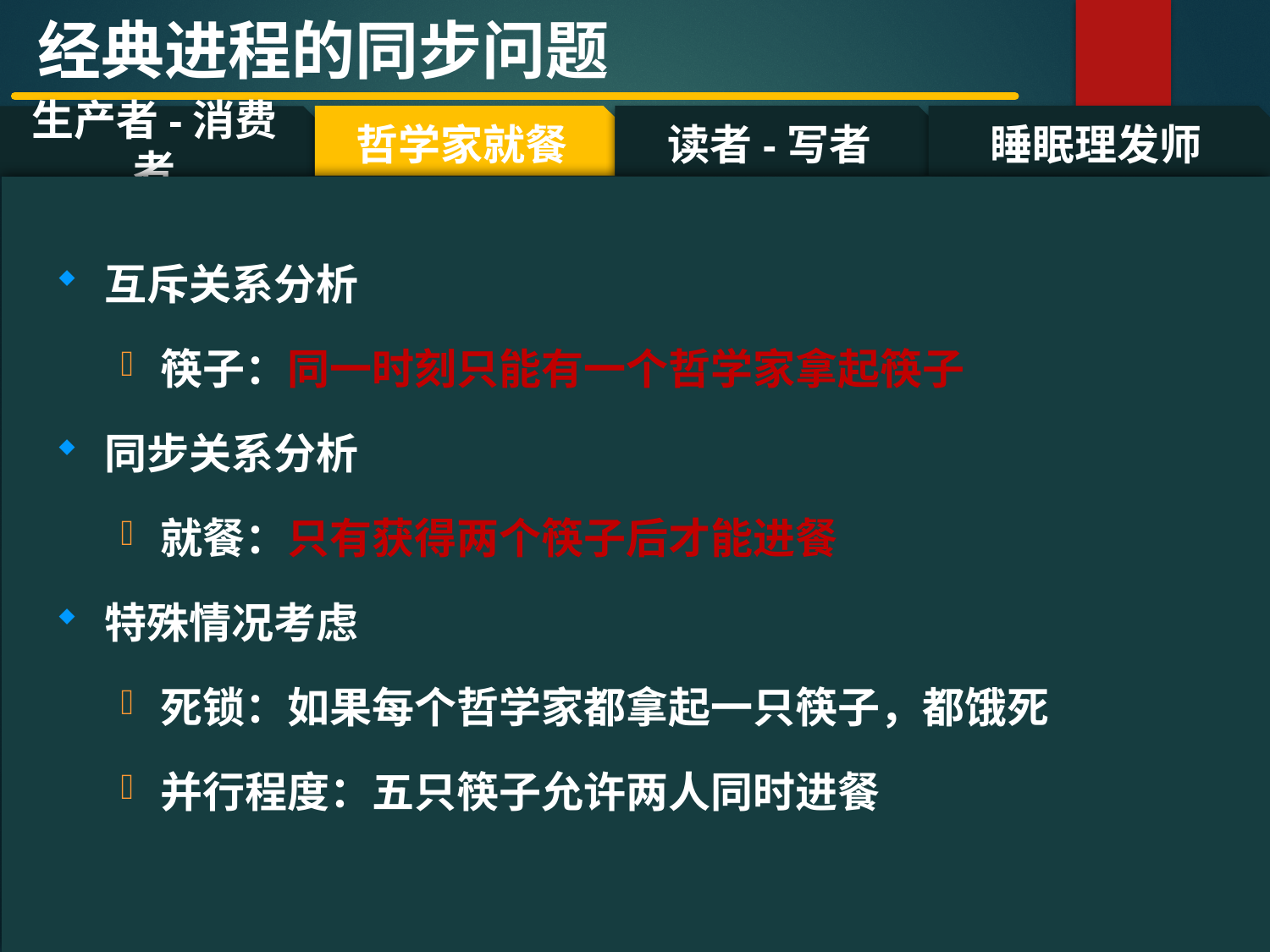

经典进程的同步问题
哲学家就餐
读者-写者
睡眠理发师
生产者-消费者
#
互斥关系分析
筷子：同一时刻只能有一个哲学家拿起筷子
同步关系分析
就餐：只有获得两个筷子后才能进餐
特殊情况考虑
死锁：如果每个哲学家都拿起一只筷子，都饿死
并行程度：五只筷子允许两人同时进餐